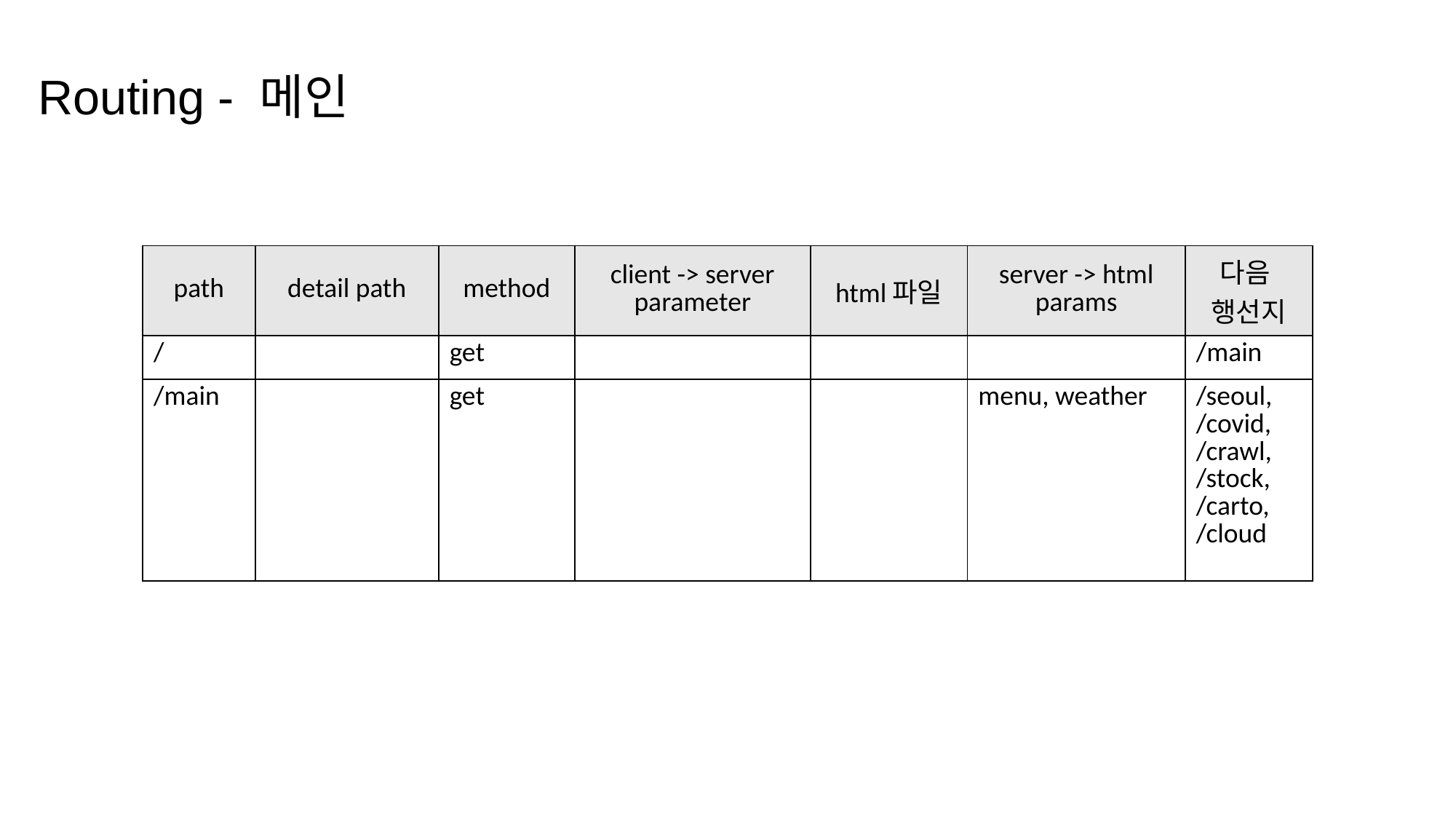

# Routing - 메인
| path | detail path | method | client -> server parameter | html파일 | server -> html params | 다음 행선지 |
| --- | --- | --- | --- | --- | --- | --- |
| / |  | get |  |  |  | /main |
| /main |  | get |  |  | menu, weather | /seoul, /covid, /crawl, /stock, /carto, /cloud |